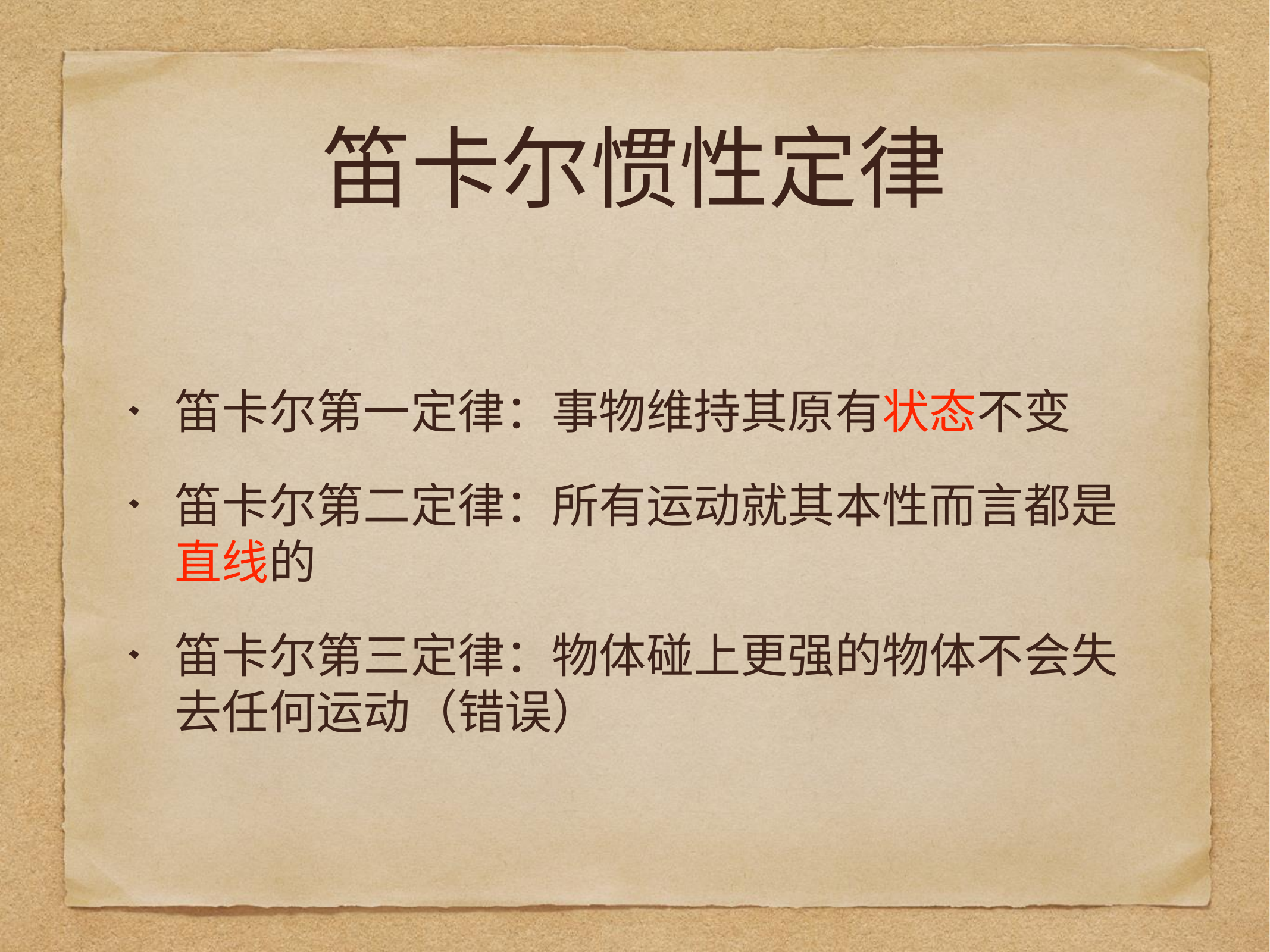

# 笛卡尔惯性定律
笛卡尔第一定律：事物维持其原有状态不变
笛卡尔第二定律：所有运动就其本性而言都是直线的
笛卡尔第三定律：物体碰上更强的物体不会失去任何运动（错误）